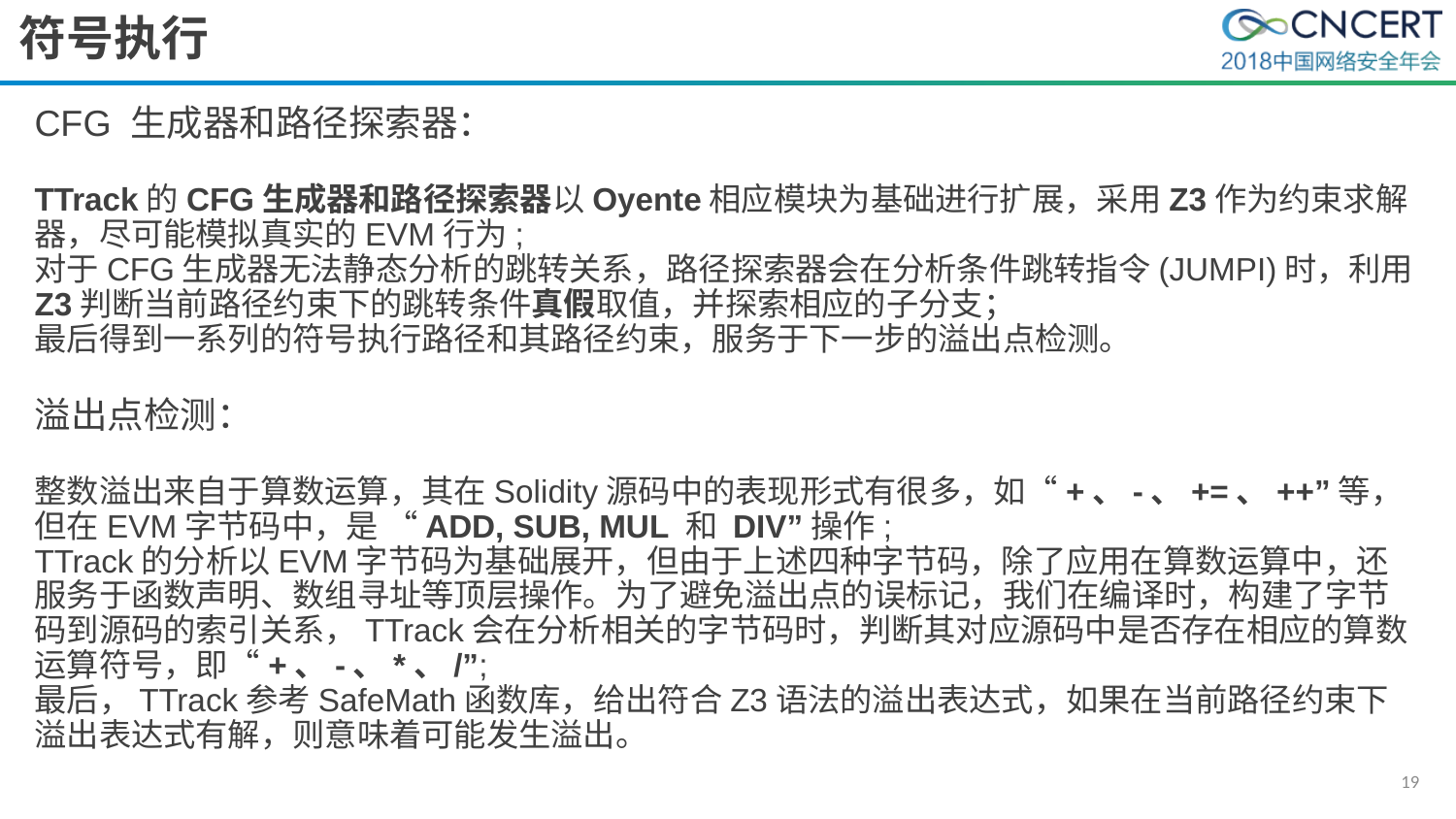

# 符号执行
CFG 生成器和路径探索器：

TTrack的CFG生成器和路径探索器以Oyente相应模块为基础进行扩展，采用Z3作为约束求解器，尽可能模拟真实的EVM行为;
对于CFG生成器无法静态分析的跳转关系，路径探索器会在分析条件跳转指令(JUMPI)时，利用Z3判断当前路径约束下的跳转条件真假取值，并探索相应的子分支；
最后得到一系列的符号执行路径和其路径约束，服务于下一步的溢出点检测。

溢出点检测：

整数溢出来自于算数运算，其在Solidity源码中的表现形式有很多，如“+、-、+=、++”等，但在EVM字节码中，是 “ADD, SUB, MUL 和 DIV”操作;
TTrack的分析以EVM字节码为基础展开，但由于上述四种字节码，除了应用在算数运算中，还服务于函数声明、数组寻址等顶层操作。为了避免溢出点的误标记，我们在编译时，构建了字节码到源码的索引关系，TTrack会在分析相关的字节码时，判断其对应源码中是否存在相应的算数运算符号，即“+、-、*、/”;
最后，TTrack参考SafeMath函数库，给出符合Z3语法的溢出表达式，如果在当前路径约束下溢出表达式有解，则意味着可能发生溢出。

19